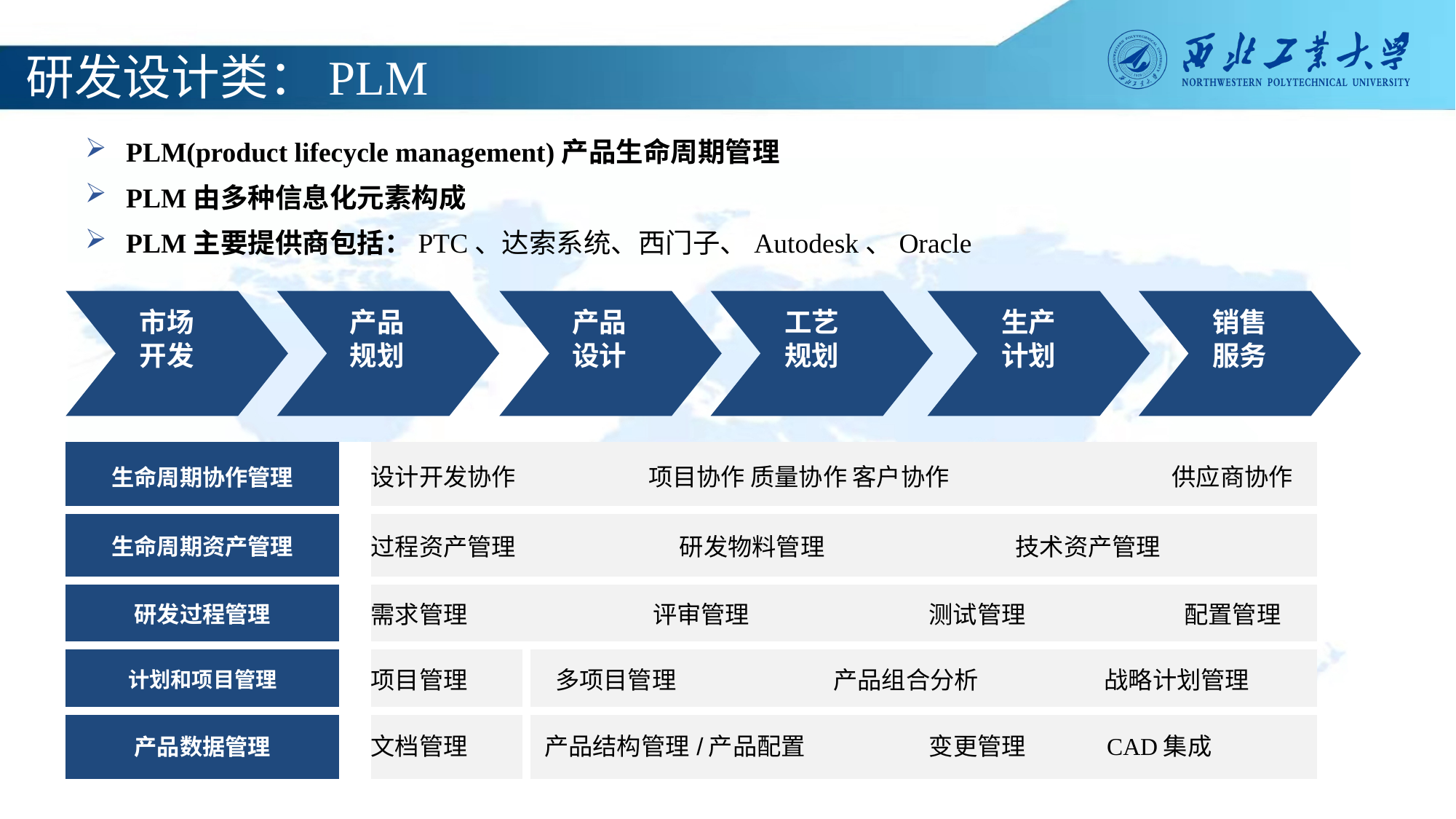

# 研发设计类：PLM
PLM(product lifecycle management)产品生命周期管理
PLM由多种信息化元素构成
PLM主要提供商包括：PTC、达索系统、西门子、Autodesk、Oracle

市场
开发

产品
规划

产品
规划

产品
设计

产品
设计

工艺
规划

生产
计划

销售
服务

| 生命周期协作管理 |  | 设计开发协作 |  | 项目协作 质量协作 客户协作 |  |  |  |  |  |  |  |  |  |  |  |  |  | 供应商协作 |
| --- | --- | --- | --- | --- | --- | --- | --- | --- | --- | --- | --- | --- | --- | --- | --- | --- | --- | --- |
| 生命周期资产管理 |  | 过程资产管理 |  |  |  |  | 研发物料管理 |  |  |  |  |  | 技术资产管理 |  |  |  |  |  |
| 研发过程管理 |  | 需求管理 |  |  | 评审管理 |  |  |  |  |  | 测试管理 |  |  |  |  |  |  | 配置管理 |
| 计划和项目管理 |  | 项目管理 | 多项目管理 |  |  |  |  |  | 产品组合分析 |  |  |  |  |  |  | 战略计划管理 |  |  |
| 产品数据管理 |  | 文档管理 | 产品结构管理/产品配置 |  |  |  |  |  |  |  | 变更管理 |  |  |  | CAD集成 |  |  |  |

|  |  |
| --- | --- |
|  |  |